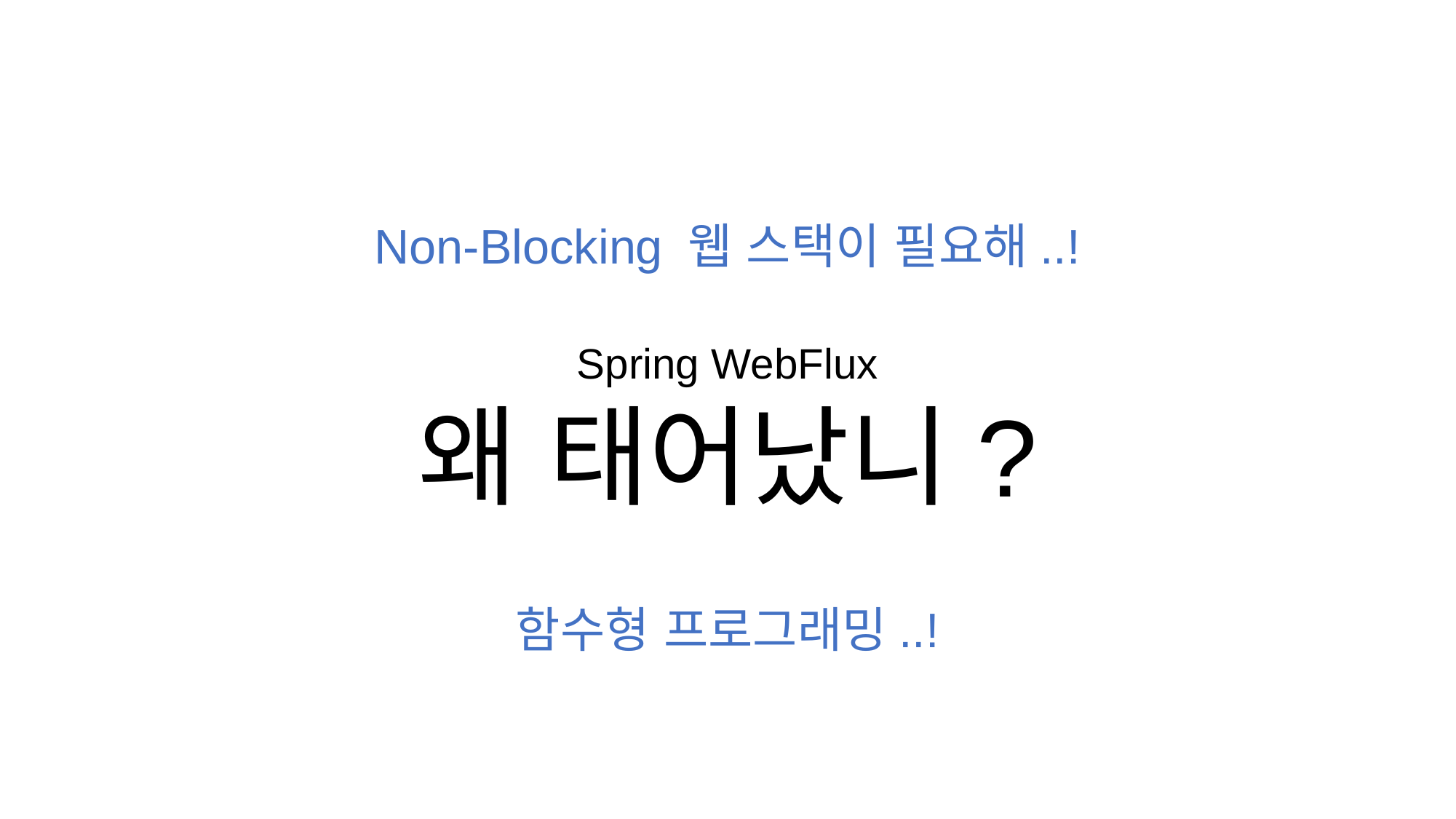

Non-Blocking 웹 스택이 필요해..!
Spring WebFlux
왜 태어났니?
함수형 프로그래밍..!